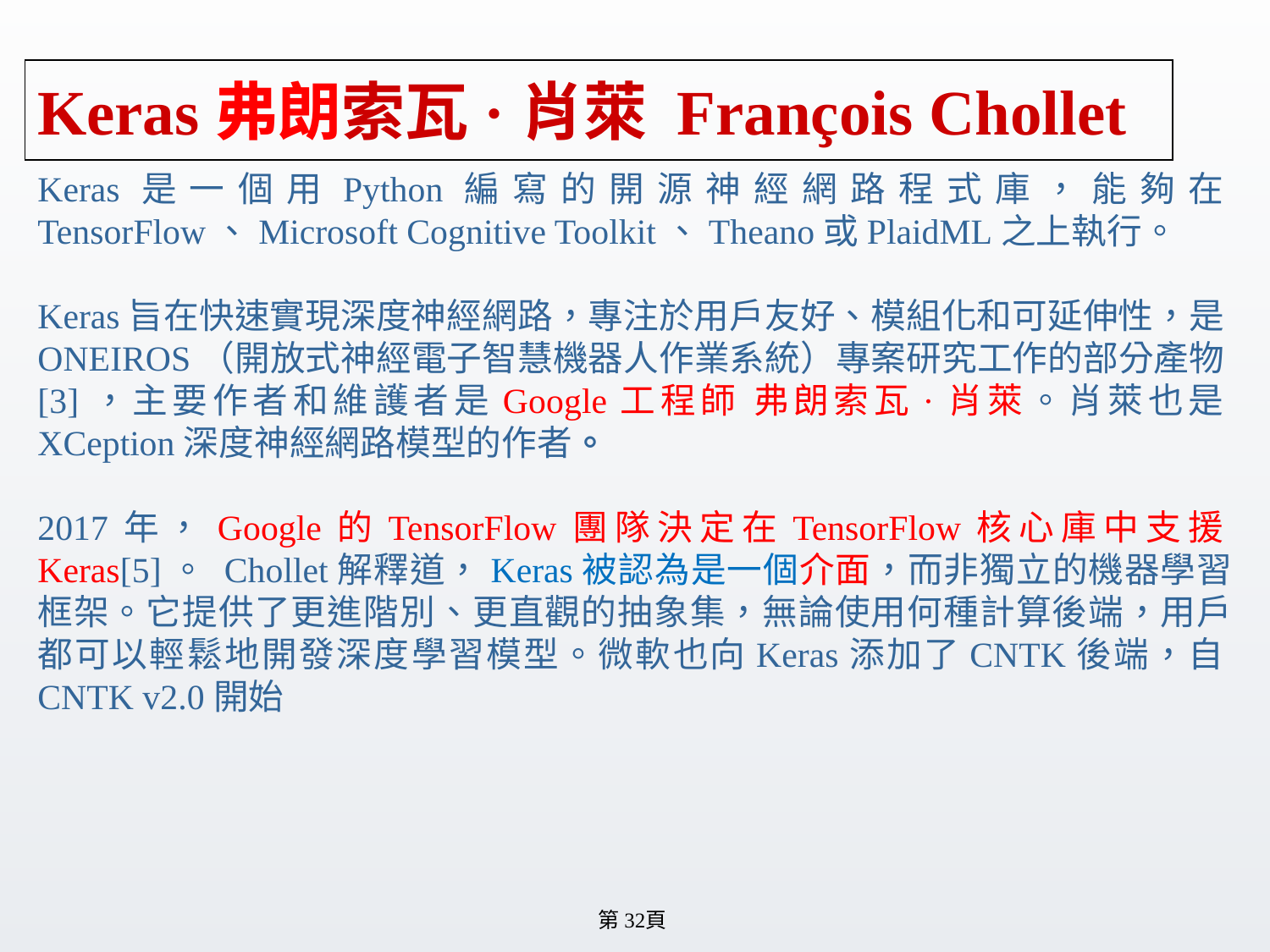

# Keras弗朗索瓦·肖萊 François Chollet
Keras是一個用Python編寫的開源神經網路程式庫，能夠在TensorFlow、Microsoft Cognitive Toolkit、Theano或PlaidML之上執行。

Keras旨在快速實現深度神經網路，專注於用戶友好、模組化和可延伸性，是ONEIROS（開放式神經電子智慧機器人作業系統）專案研究工作的部分產物[3]，主要作者和維護者是Google工程師 弗朗索瓦·肖萊。肖萊也是XCeption深度神經網路模型的作者。

2017年，Google的TensorFlow團隊決定在TensorFlow核心庫中支援Keras[5]。 Chollet解釋道，Keras被認為是一個介面，而非獨立的機器學習框架。它提供了更進階別、更直觀的抽象集，無論使用何種計算後端，用戶都可以輕鬆地開發深度學習模型。微軟也向Keras添加了CNTK後端，自CNTK v2.0開始